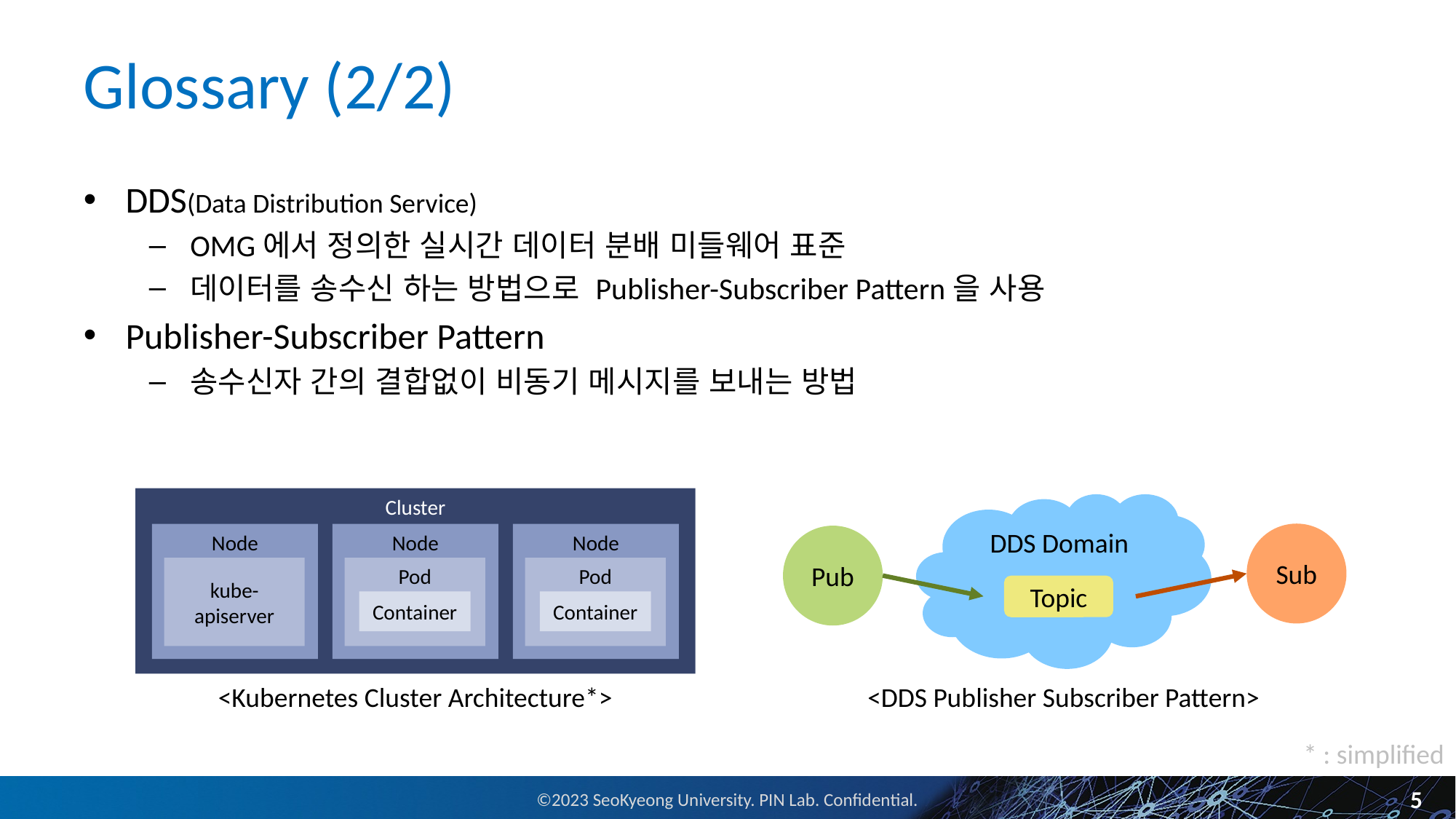

# Glossary (2/2)
DDS(Data Distribution Service)
OMG에서 정의한 실시간 데이터 분배 미들웨어 표준
데이터를 송수신 하는 방법으로 Publisher-Subscriber Pattern을 사용
Publisher-Subscriber Pattern
송수신자 간의 결합없이 비동기 메시지를 보내는 방법
Cluster
Node
kube-apiserver
Node
Pod
Container
Node
Pod
Container
  DDS Domain
Sub
Pub
Topic
<Kubernetes Cluster Architecture*>
<DDS Publisher Subscriber Pattern>
* : simplified
5